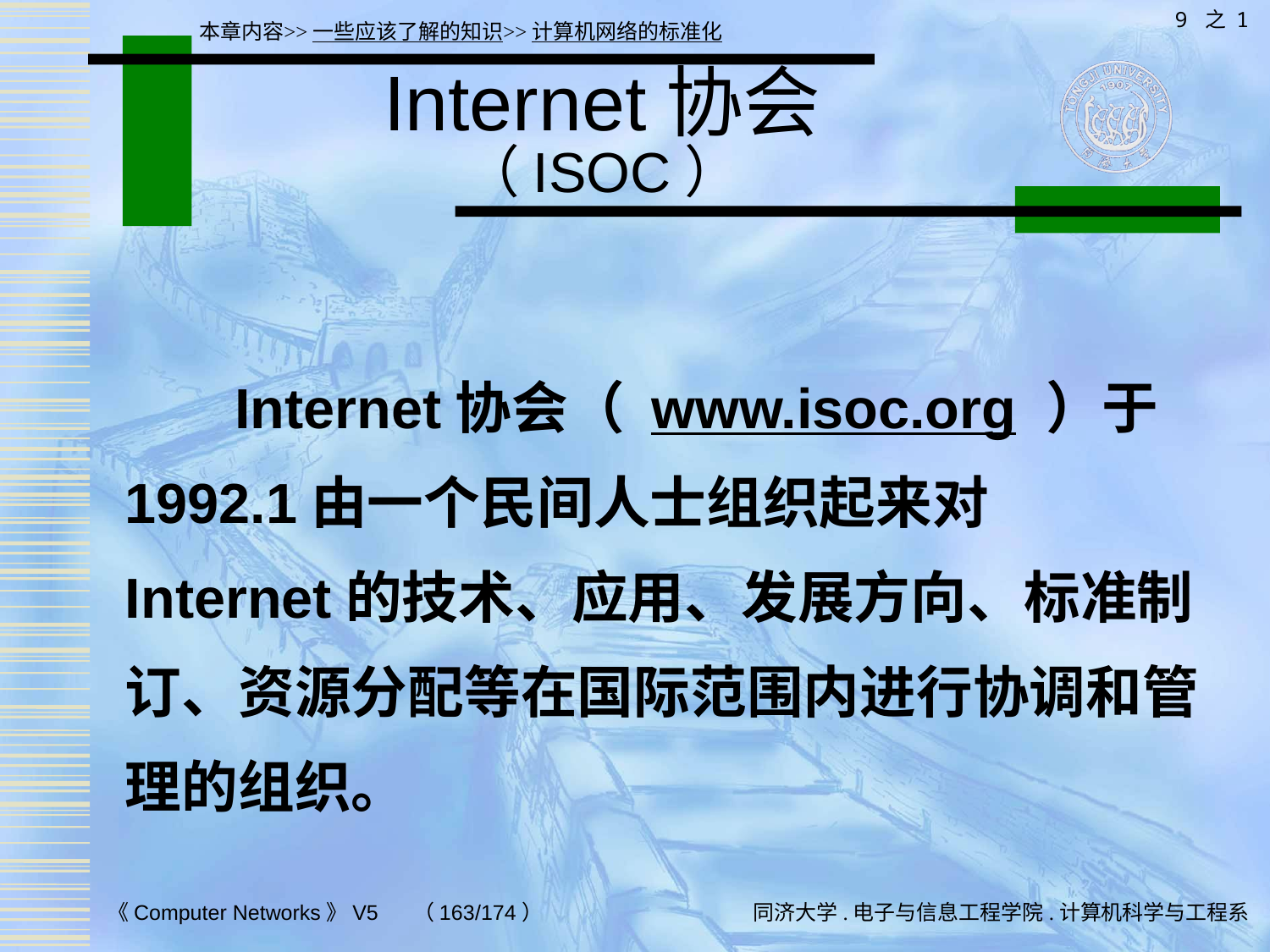

9 之 1
本章内容>>一些应该了解的知识>>计算机网络的标准化
# Internet协会 （ISOC）
       Internet协会（ www.isoc.org ）于1992.1由一个民间人士组织起来对Internet的技术、应用、发展方向、标准制订、资源分配等在国际范围内进行协调和管理的组织。